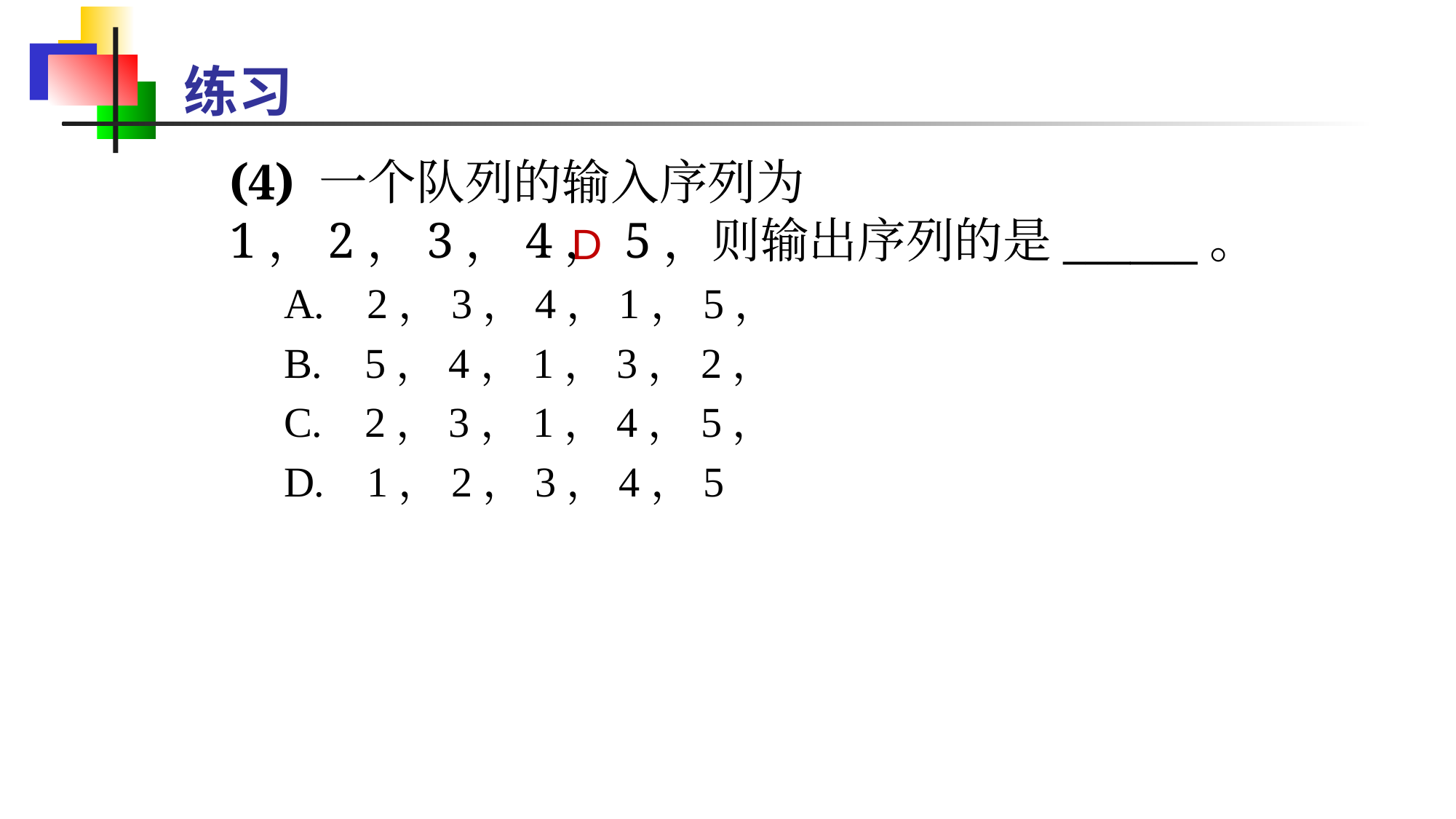

# 练习
(4) 一个队列的输入序列为1，2，3，4，5，则输出序列的是______。
A.    2，3，4，1，5，
B.    5，4，1，3，2，
C.    2，3，1，4，5，
D.    1，2，3，4，5
D